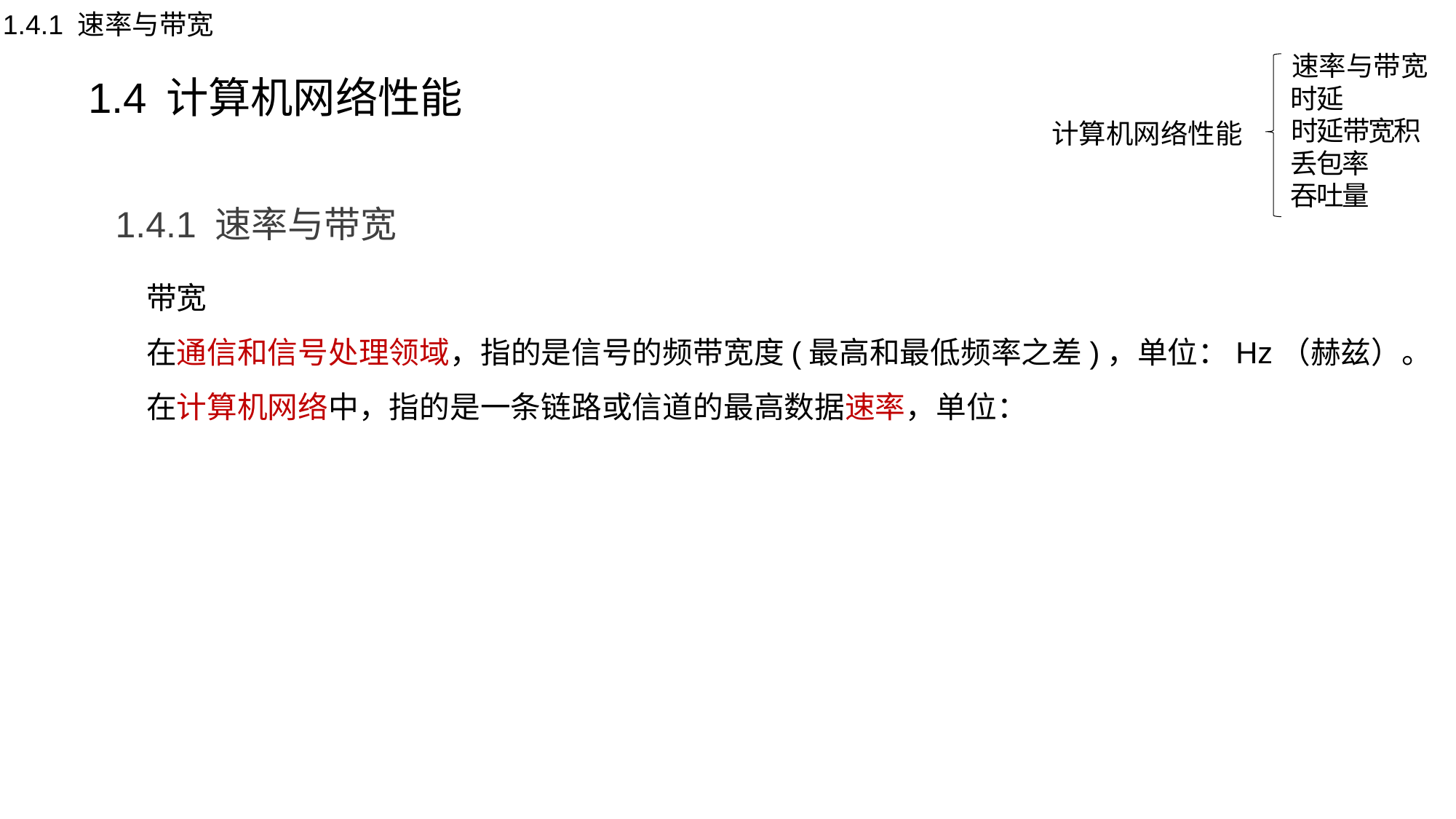

1.4.1 速率与带宽
1.4 计算机网络性能

速率与带宽

时延
计算机网络性能
时延带宽积
丢包率
吞吐量
1.4.1 速率与带宽
带宽
在通信和信号处理领域，指的是信号的频带宽度(最高和最低频率之差)，单位：Hz（赫兹）。
在计算机网络中，指的是一条链路或信道的最高数据速率，单位：